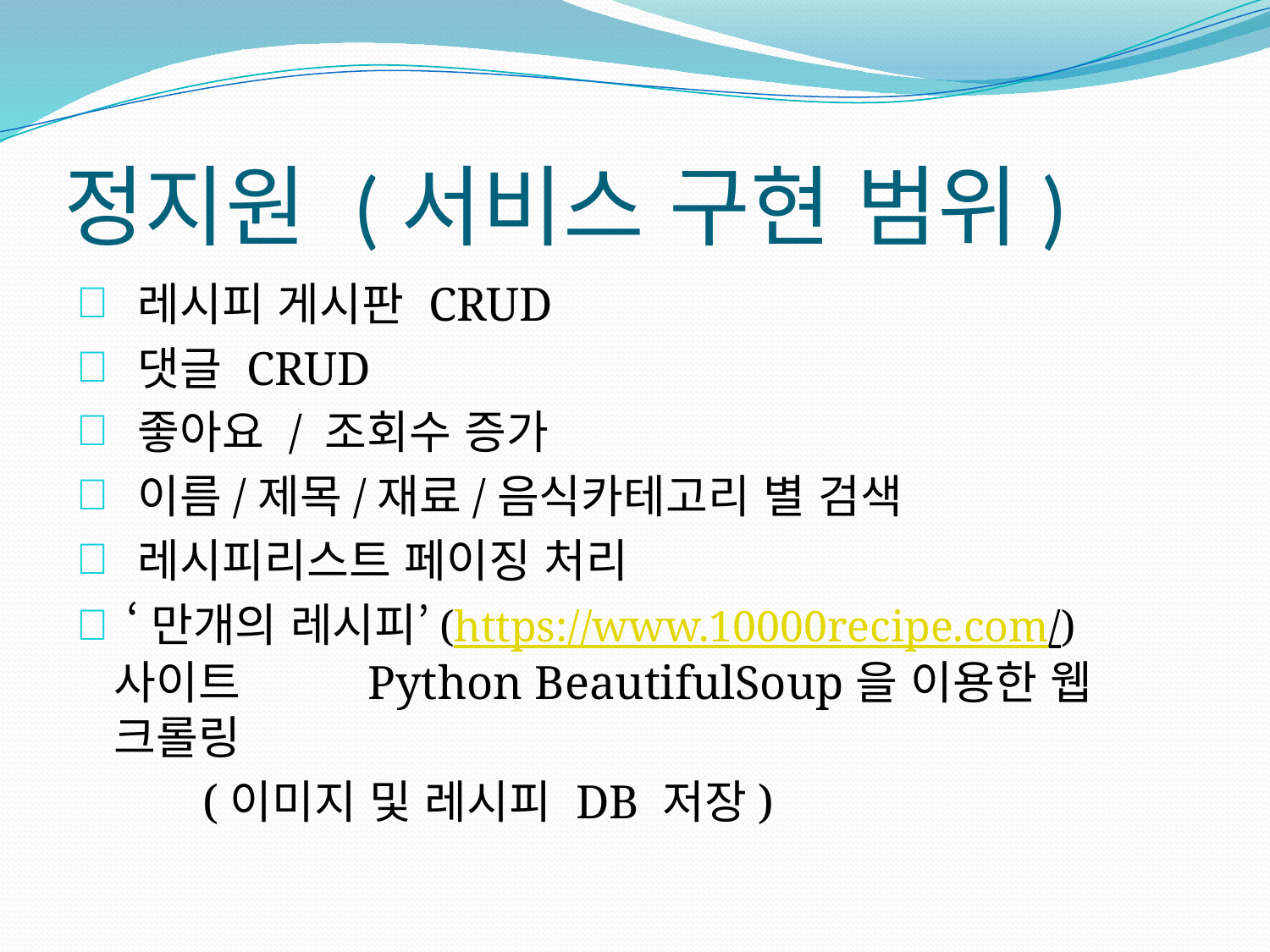

# 정지원 (서비스 구현 범위)
 레시피 게시판 CRUD
 댓글 CRUD
 좋아요 / 조회수 증가
 이름/제목/재료/음식카테고리 별 검색
 레시피리스트 페이징 처리
 ‘만개의 레시피’(https://www.10000recipe.com/)사이트	Python BeautifulSoup을 이용한 웹 크롤링
	(이미지 및 레시피 DB 저장)